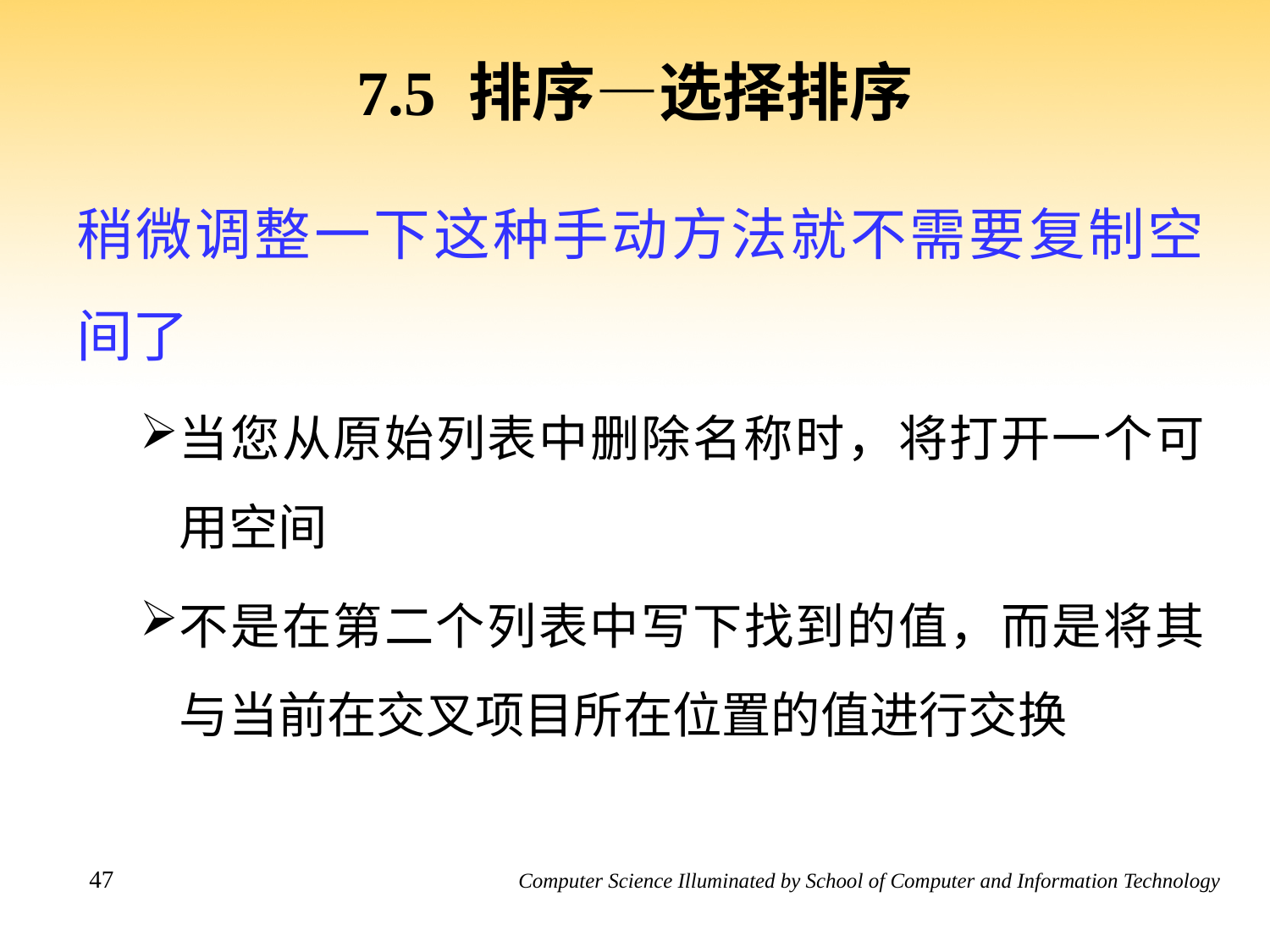

# 7.5 排序—选择排序
稍微调整一下这种手动方法就不需要复制空间了
当您从原始列表中删除名称时，将打开一个可用空间
不是在第二个列表中写下找到的值，而是将其与当前在交叉项目所在位置的值进行交换
47